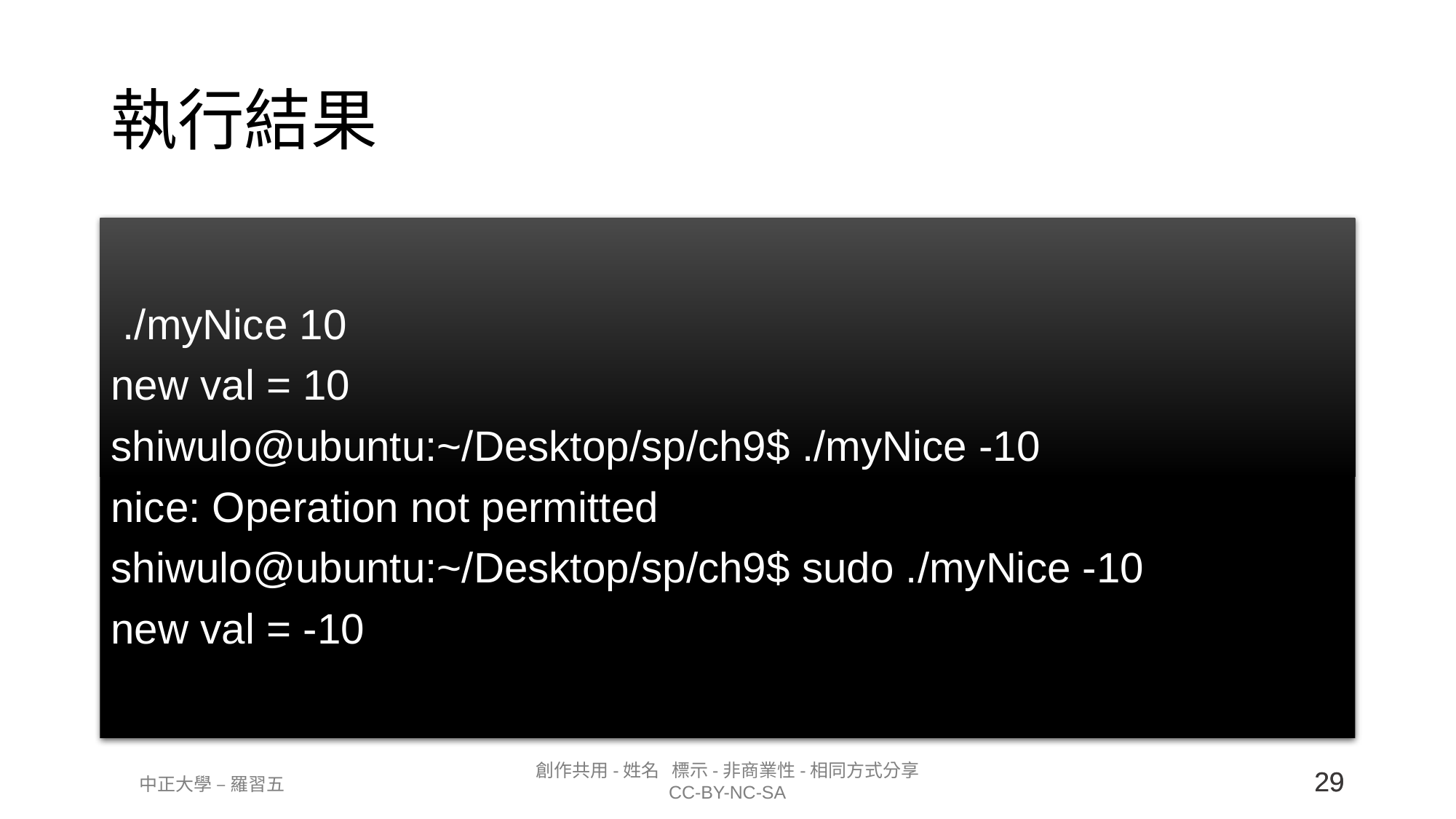

# 執行結果
 ./myNice 10
new val = 10
shiwulo@ubuntu:~/Desktop/sp/ch9$ ./myNice -10
nice: Operation not permitted
shiwulo@ubuntu:~/Desktop/sp/ch9$ sudo ./myNice -10
new val = -10